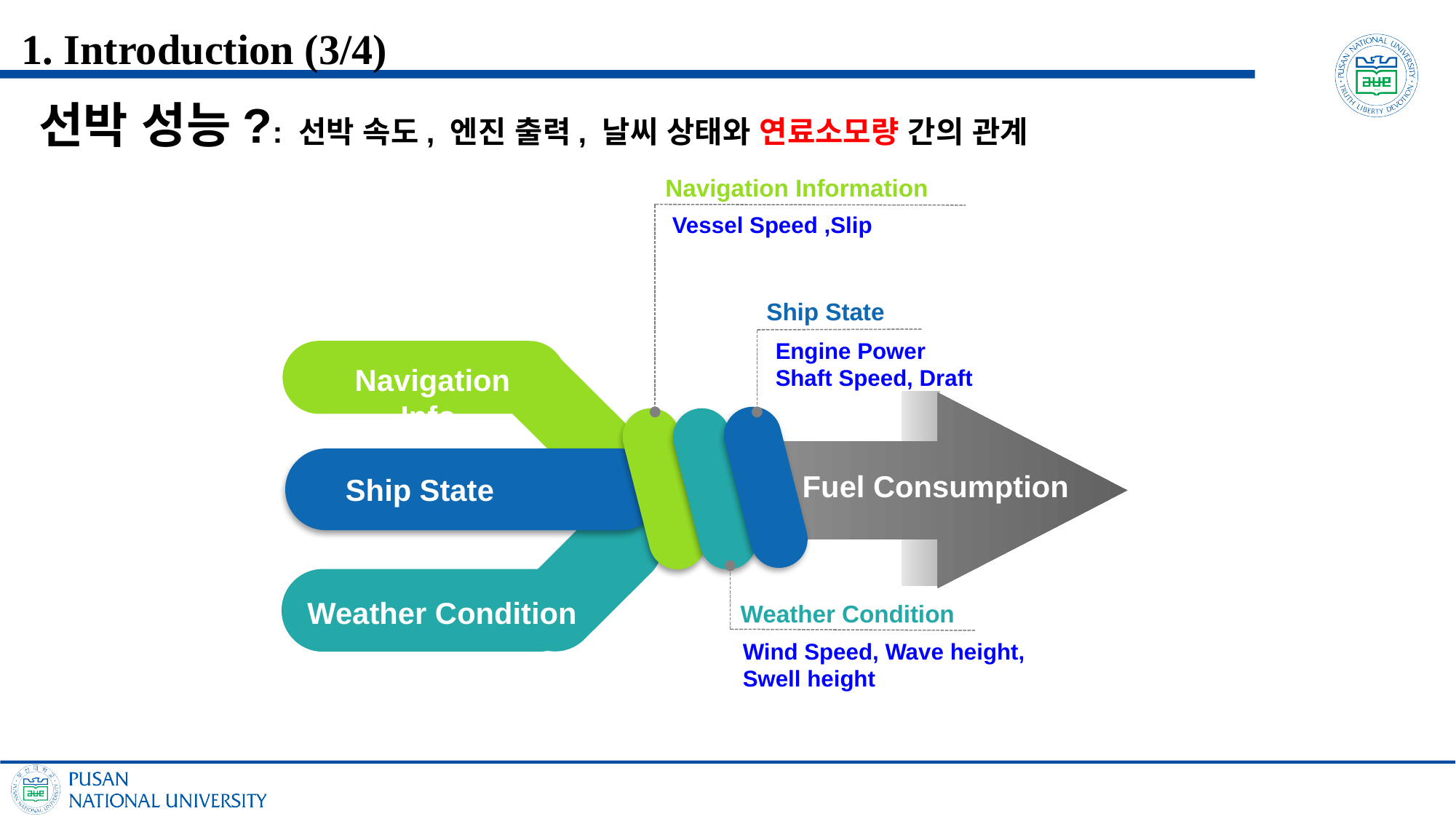

1. Introduction (3/4)

선박 성능?: 선박 속도, 엔진 출력, 날씨 상태와 연료소모량 간의 관계

Navigation Information
Vessel Speed ,Slip

Ship State
Engine Power
Shaft Speed, Draft

Navigation Info.

Fuel Consumption
Ship State

Weather Condition
Weather Condition
Wind Speed, Wave height,
Swell height